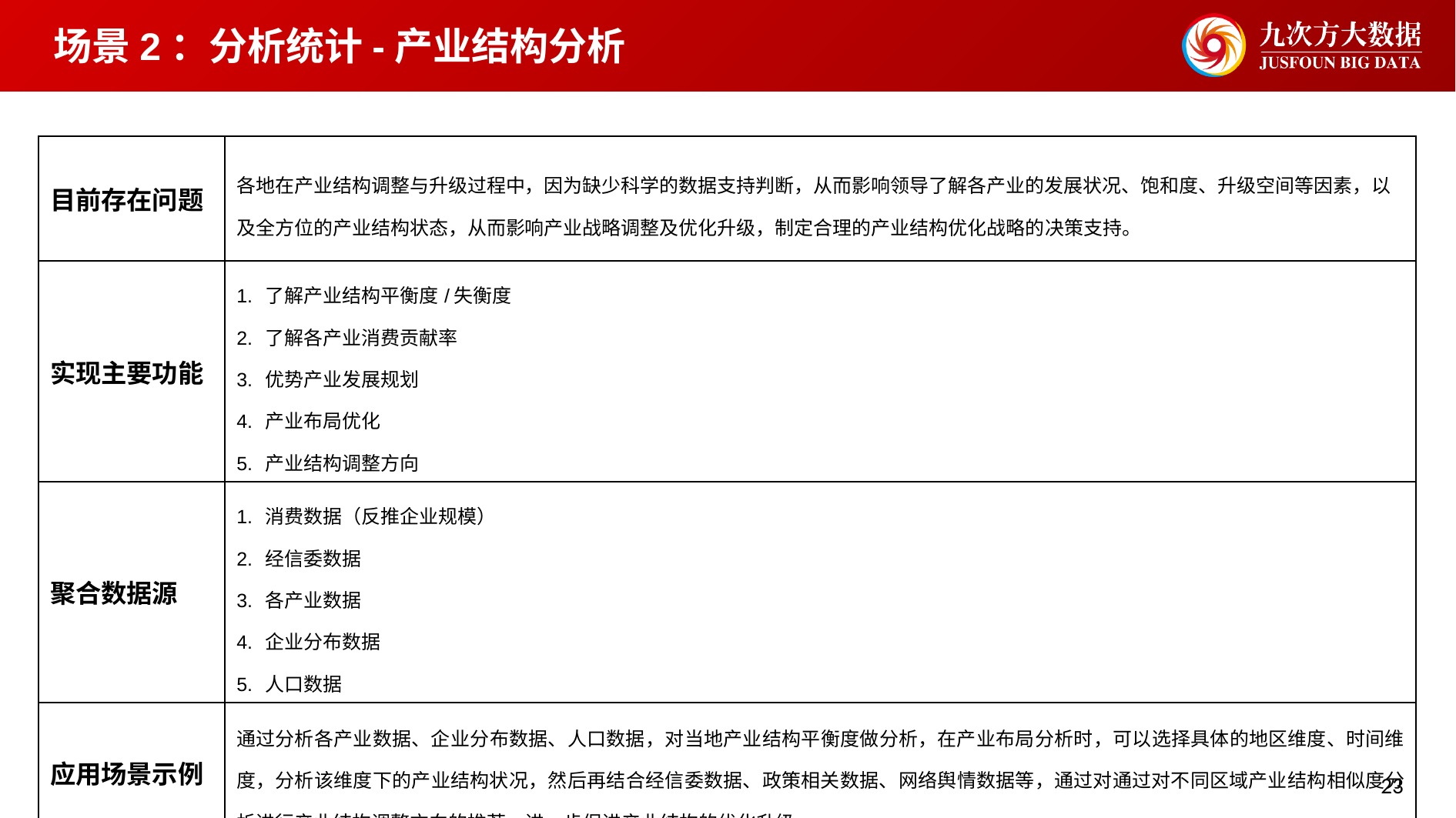

场景2：分析统计-产业结构分析
| 目前存在问题 | 各地在产业结构调整与升级过程中，因为缺少科学的数据支持判断，从而影响领导了解各产业的发展状况、饱和度、升级空间等因素，以及全方位的产业结构状态，从而影响产业战略调整及优化升级，制定合理的产业结构优化战略的决策支持。 |
| --- | --- |
| 实现主要功能 | 了解产业结构平衡度/失衡度 了解各产业消费贡献率 优势产业发展规划 产业布局优化 产业结构调整方向 |
| 聚合数据源 | 消费数据（反推企业规模） 经信委数据 各产业数据 企业分布数据 人口数据 |
| 应用场景示例 | 通过分析各产业数据、企业分布数据、人口数据，对当地产业结构平衡度做分析，在产业布局分析时，可以选择具体的地区维度、时间维度，分析该维度下的产业结构状况，然后再结合经信委数据、政策相关数据、网络舆情数据等，通过对通过对不同区域产业结构相似度分析进行产业结构调整方向的推荐，进一步促进产业结构的优化升级。 |
23